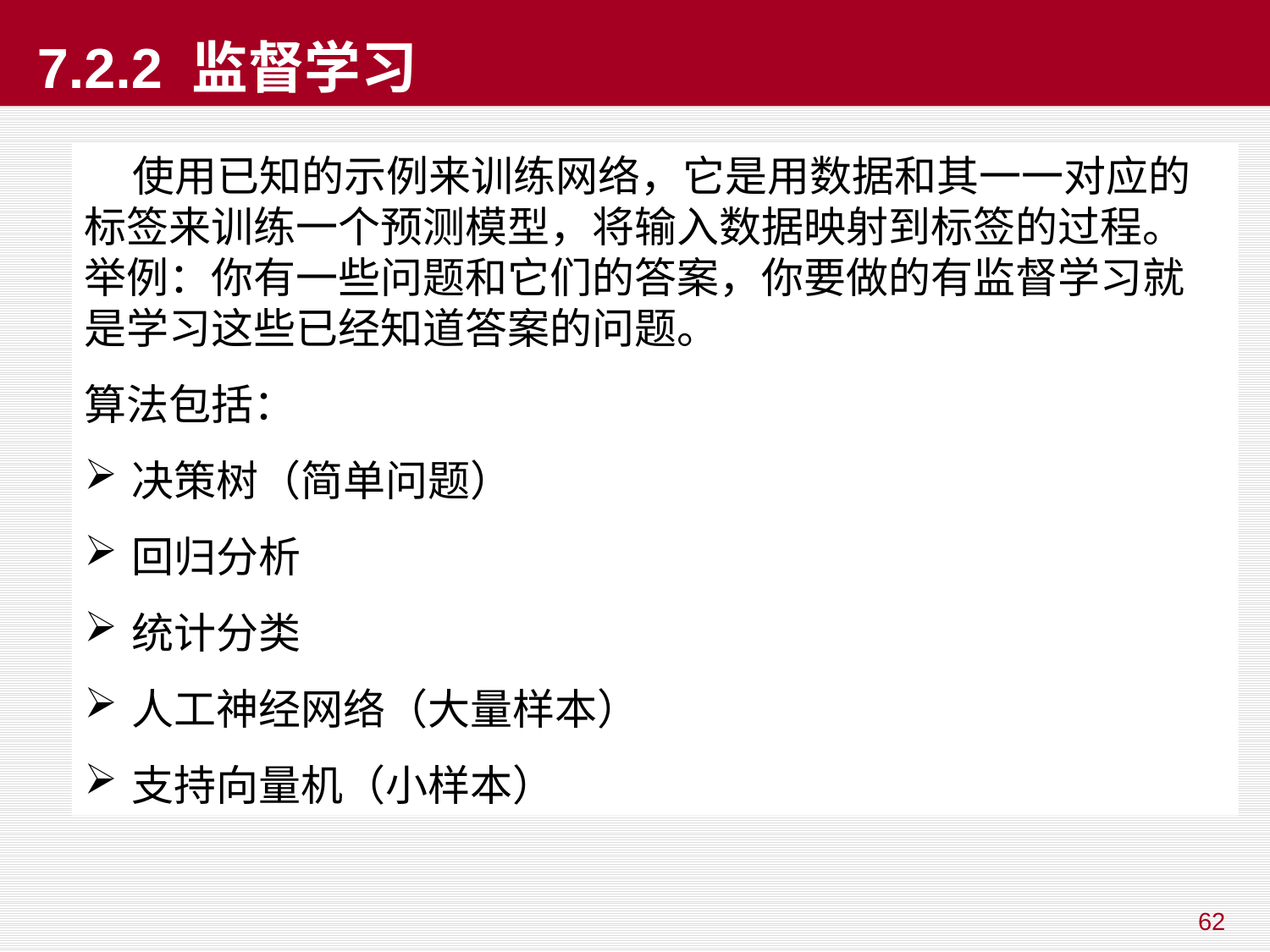

# 7.2.2 监督学习
    使用已知的示例来训练网络，它是用数据和其一一对应的标签来训练一个预测模型，将输入数据映射到标签的过程。举例：你有一些问题和它们的答案，你要做的有监督学习就是学习这些已经知道答案的问题。
算法包括：
决策树（简单问题）
回归分析
统计分类
人工神经网络（大量样本）
支持向量机（小样本）
62